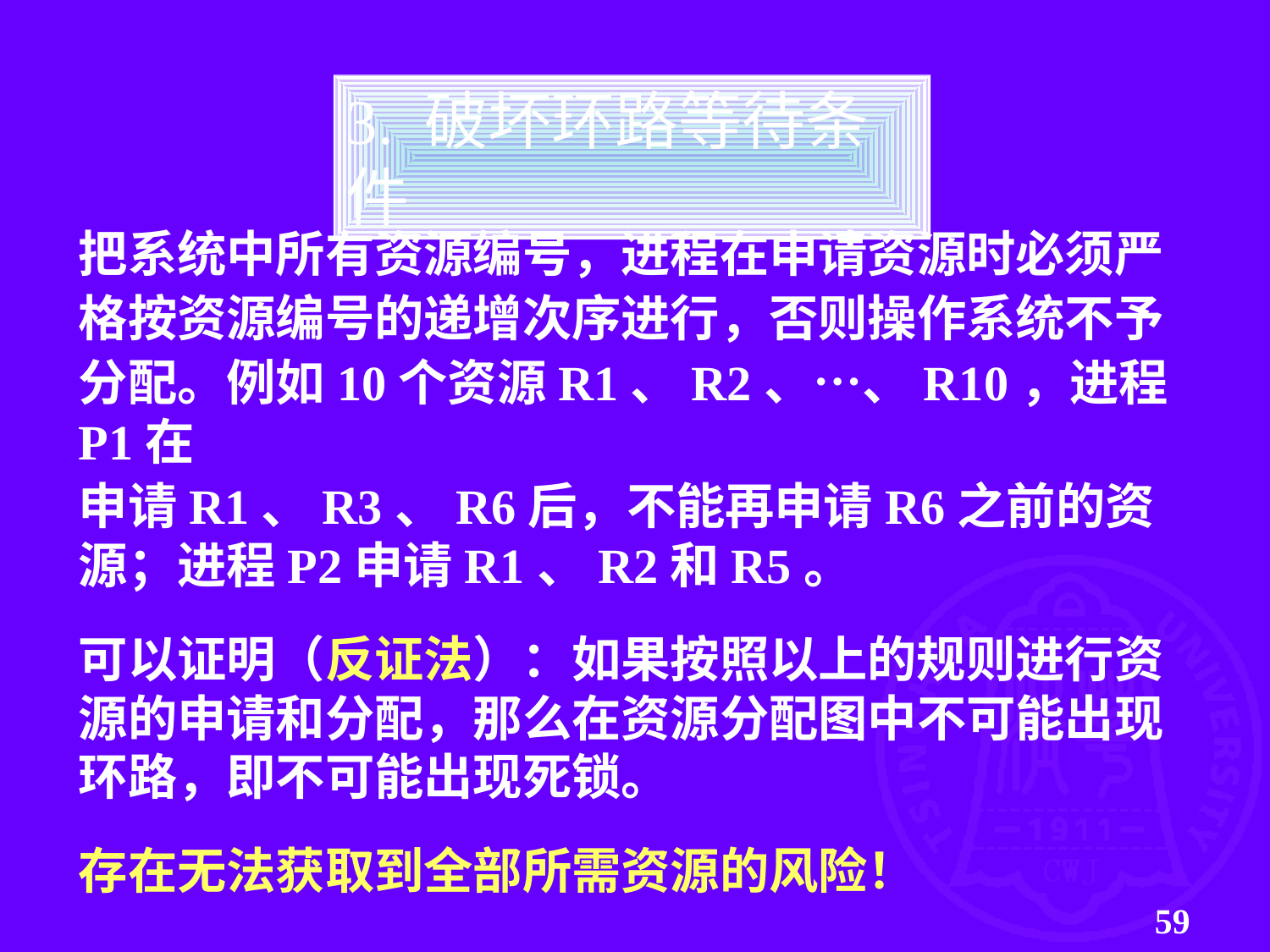

3. 破坏环路等待条件
把系统中所有资源编号，进程在申请资源时必须严
格按资源编号的递增次序进行，否则操作系统不予
分配。例如10个资源R1、R2、…、R10，进程P1在
申请R1、R3、R6后，不能再申请R6之前的资源；进程P2申请R1、R2和R5。
可以证明（反证法）：如果按照以上的规则进行资源的申请和分配，那么在资源分配图中不可能出现环路，即不可能出现死锁。
存在无法获取到全部所需资源的风险！